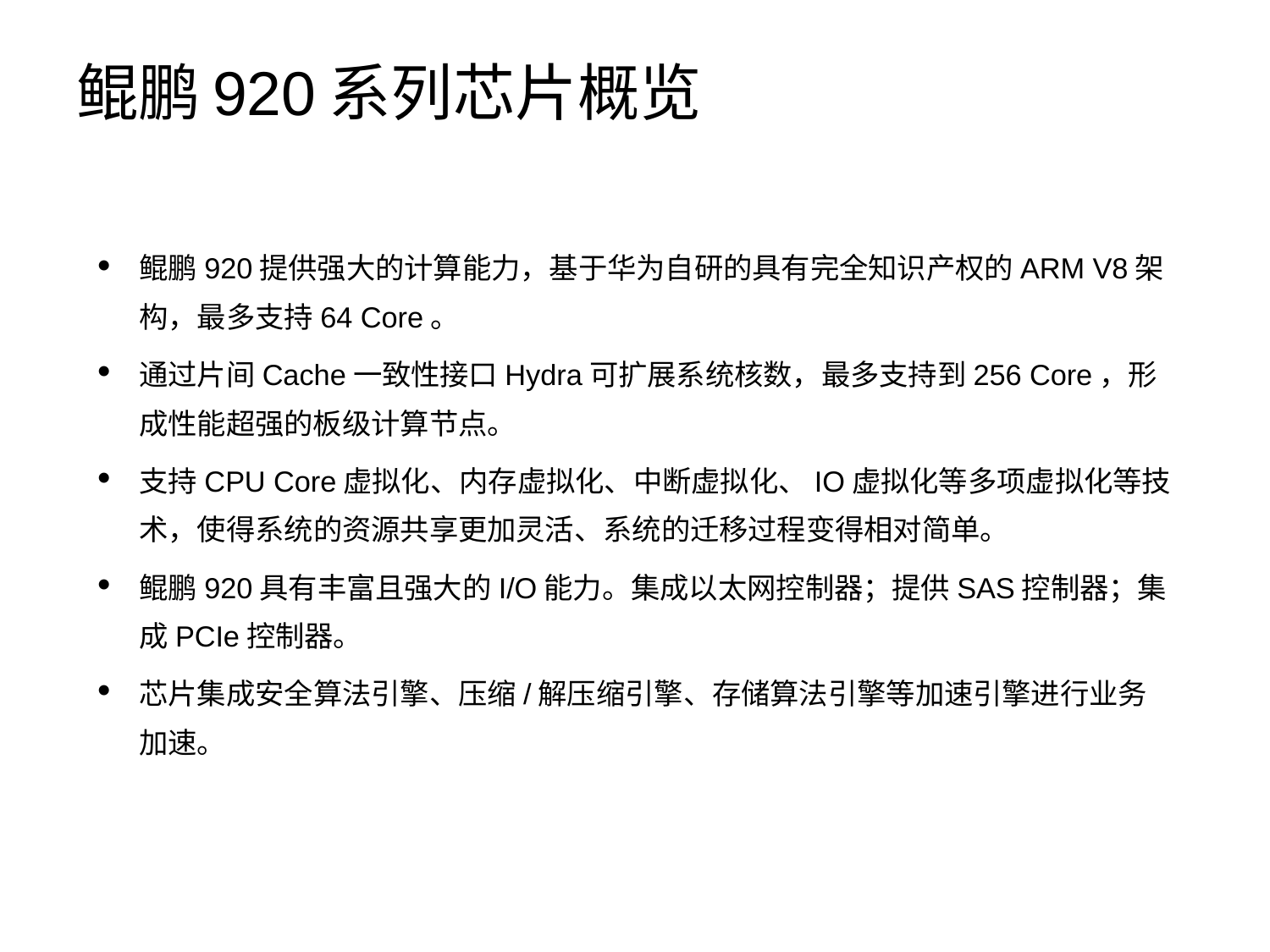

# 鲲鹏920系列芯片概览
鲲鹏920提供强大的计算能力，基于华为自研的具有完全知识产权的ARM V8架构，最多支持64 Core。
通过片间Cache一致性接口Hydra可扩展系统核数，最多支持到256 Core，形成性能超强的板级计算节点。
支持CPU Core虚拟化、内存虚拟化、中断虚拟化、IO虚拟化等多项虚拟化等技术，使得系统的资源共享更加灵活、系统的迁移过程变得相对简单。
鲲鹏920具有丰富且强大的I/O能力。集成以太网控制器；提供SAS控制器；集成PCIe控制器。
芯片集成安全算法引擎、压缩/解压缩引擎、存储算法引擎等加速引擎进行业务加速。